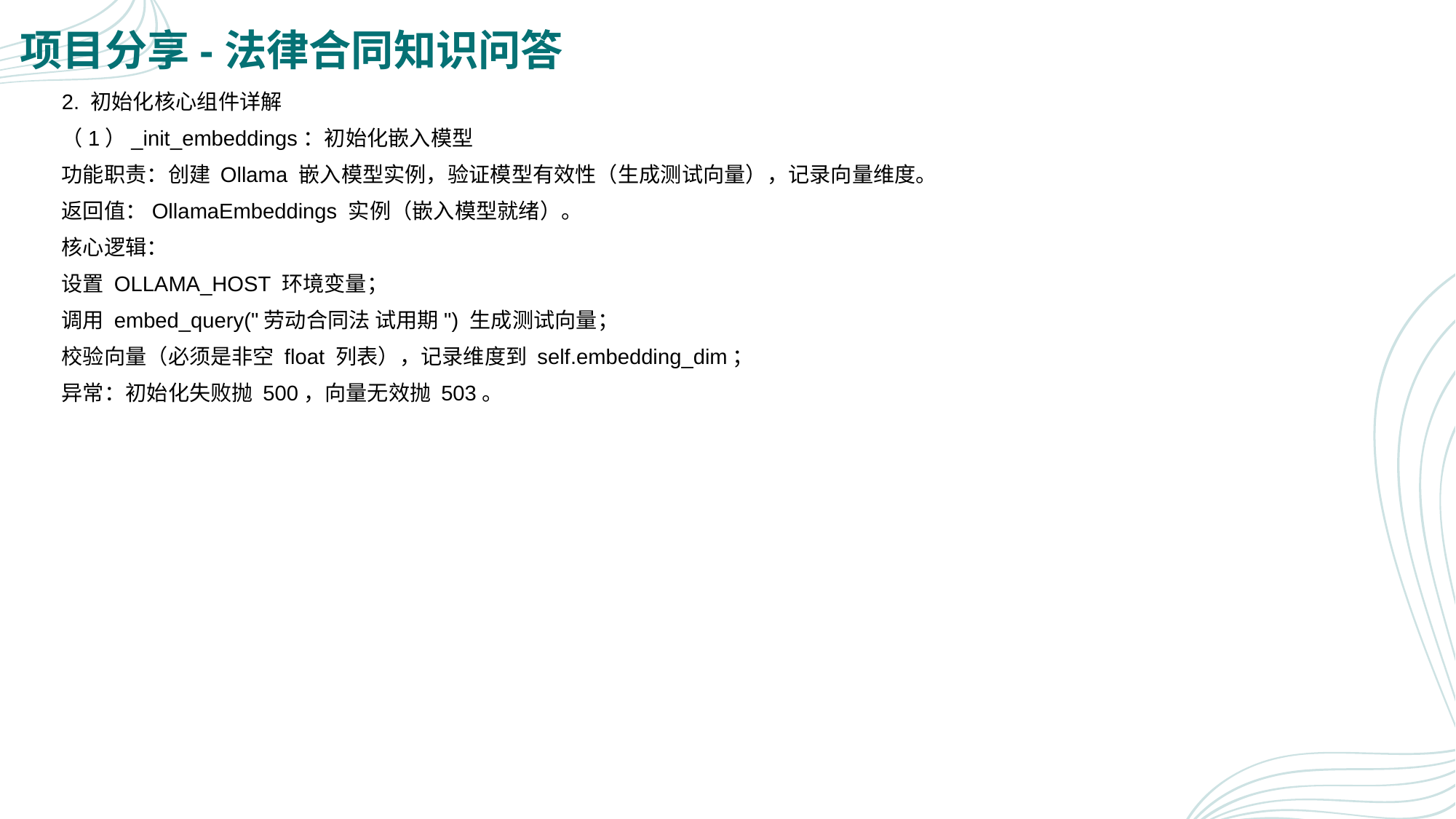

# 项目分享-法律合同知识问答
2. 初始化核心组件详解
（1）_init_embeddings：初始化嵌入模型
功能职责：创建 Ollama 嵌入模型实例，验证模型有效性（生成测试向量），记录向量维度。
返回值：OllamaEmbeddings 实例（嵌入模型就绪）。
核心逻辑：
设置 OLLAMA_HOST 环境变量；
调用 embed_query("劳动合同法 试用期") 生成测试向量；
校验向量（必须是非空 float 列表），记录维度到 self.embedding_dim；
异常：初始化失败抛 500，向量无效抛 503。